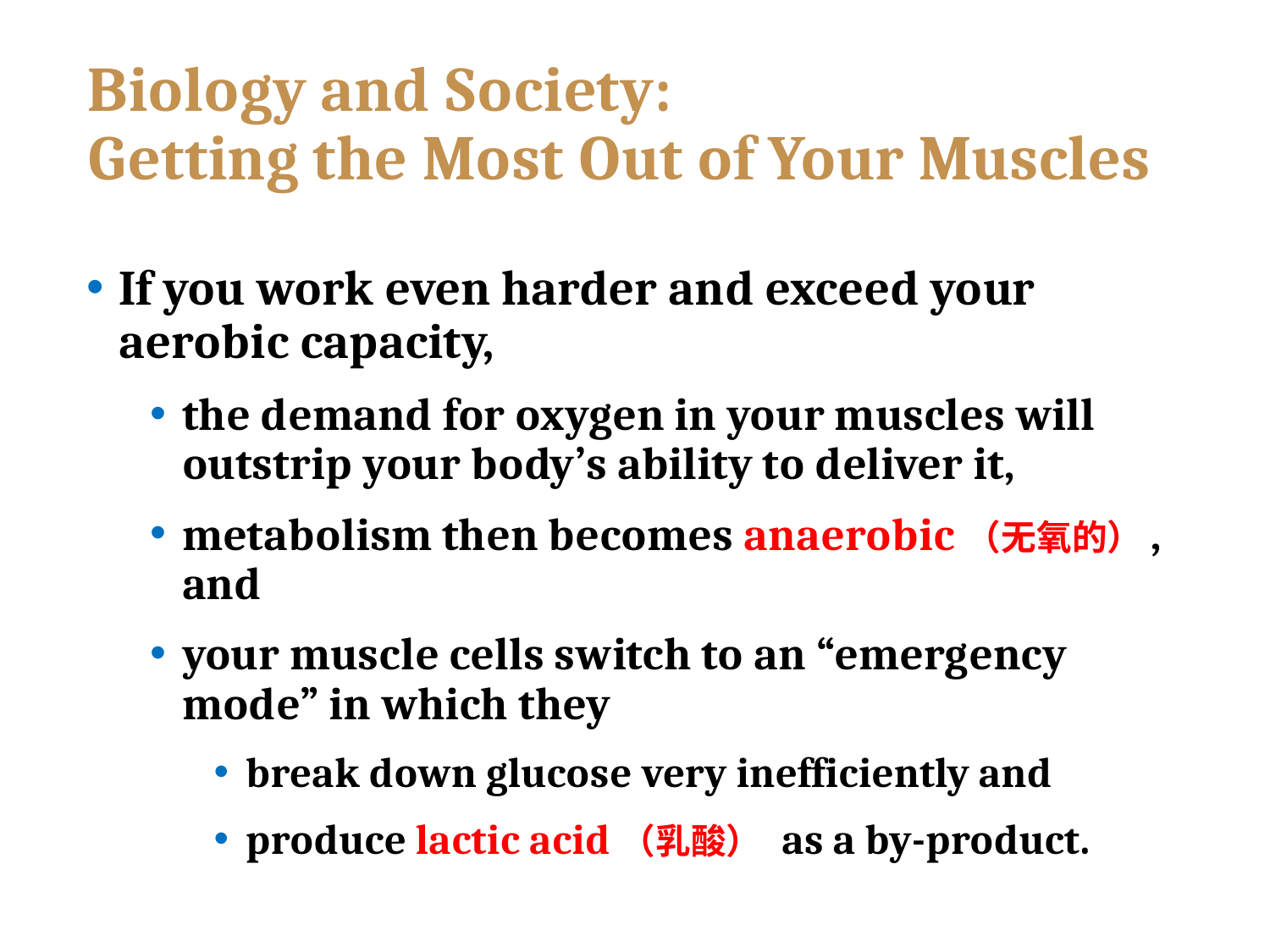

# Biology and Society: Getting the Most Out of Your Muscles
If you work even harder and exceed your aerobic capacity,
the demand for oxygen in your muscles will outstrip your body’s ability to deliver it,
metabolism then becomes anaerobic（无氧的）, and
your muscle cells switch to an “emergency mode” in which they
break down glucose very inefficiently and
produce lactic acid（乳酸） as a by-product.